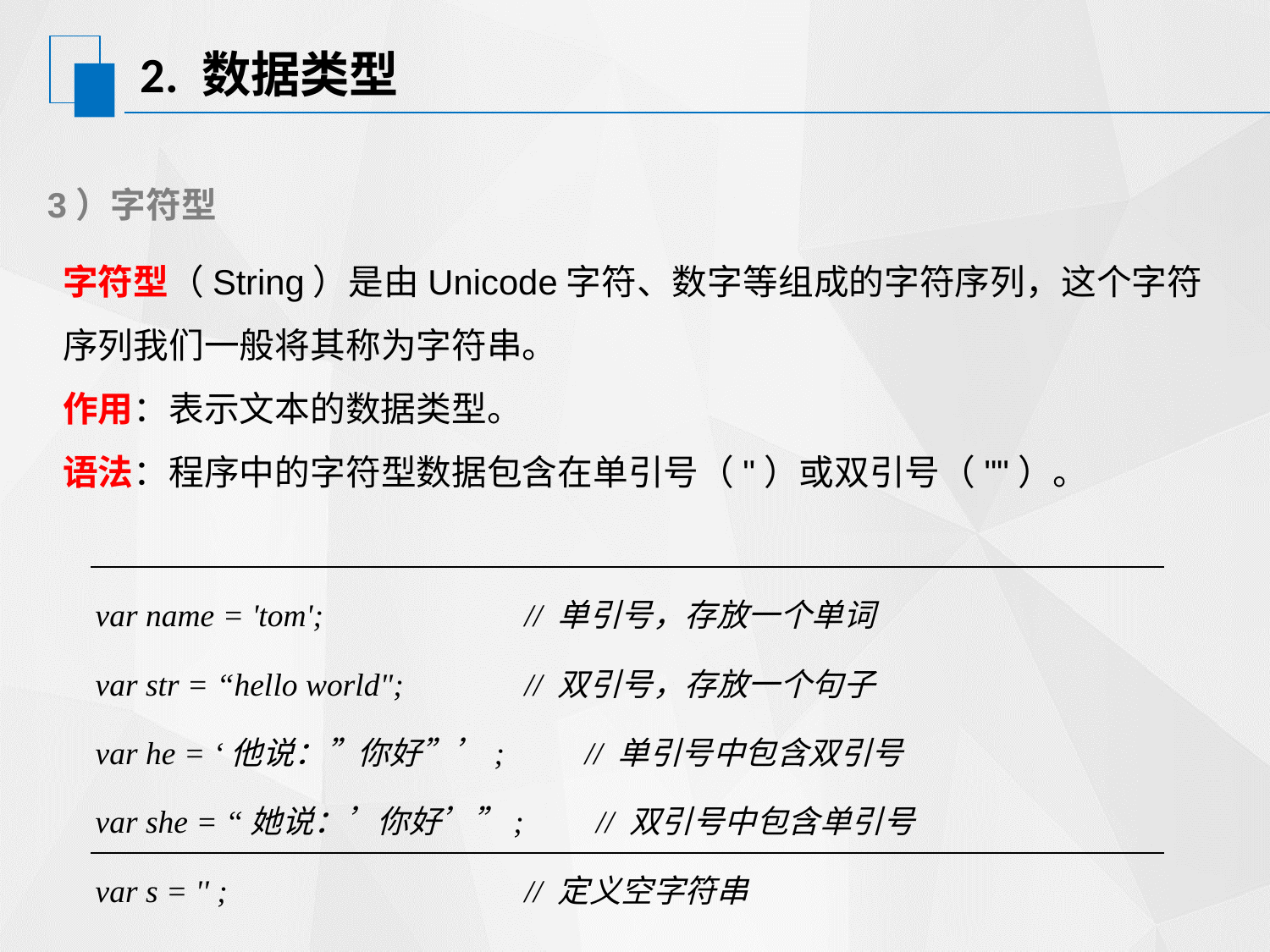

# 2. 数据类型
3）字符型
字符型（String）是由Unicode字符、数字等组成的字符序列，这个字符序列我们一般将其称为字符串。
作用：表示文本的数据类型。
语法：程序中的字符型数据包含在单引号（"）或双引号（""）。
| var name = 'tom'; // 单引号，存放一个单词 var str = “hello world"; // 双引号，存放一个句子 var he = ‘他说：”你好”’; // 单引号中包含双引号 var she = “她说：’你好’”; // 双引号中包含单引号 var s = '' ; // 定义空字符串 |
| --- |